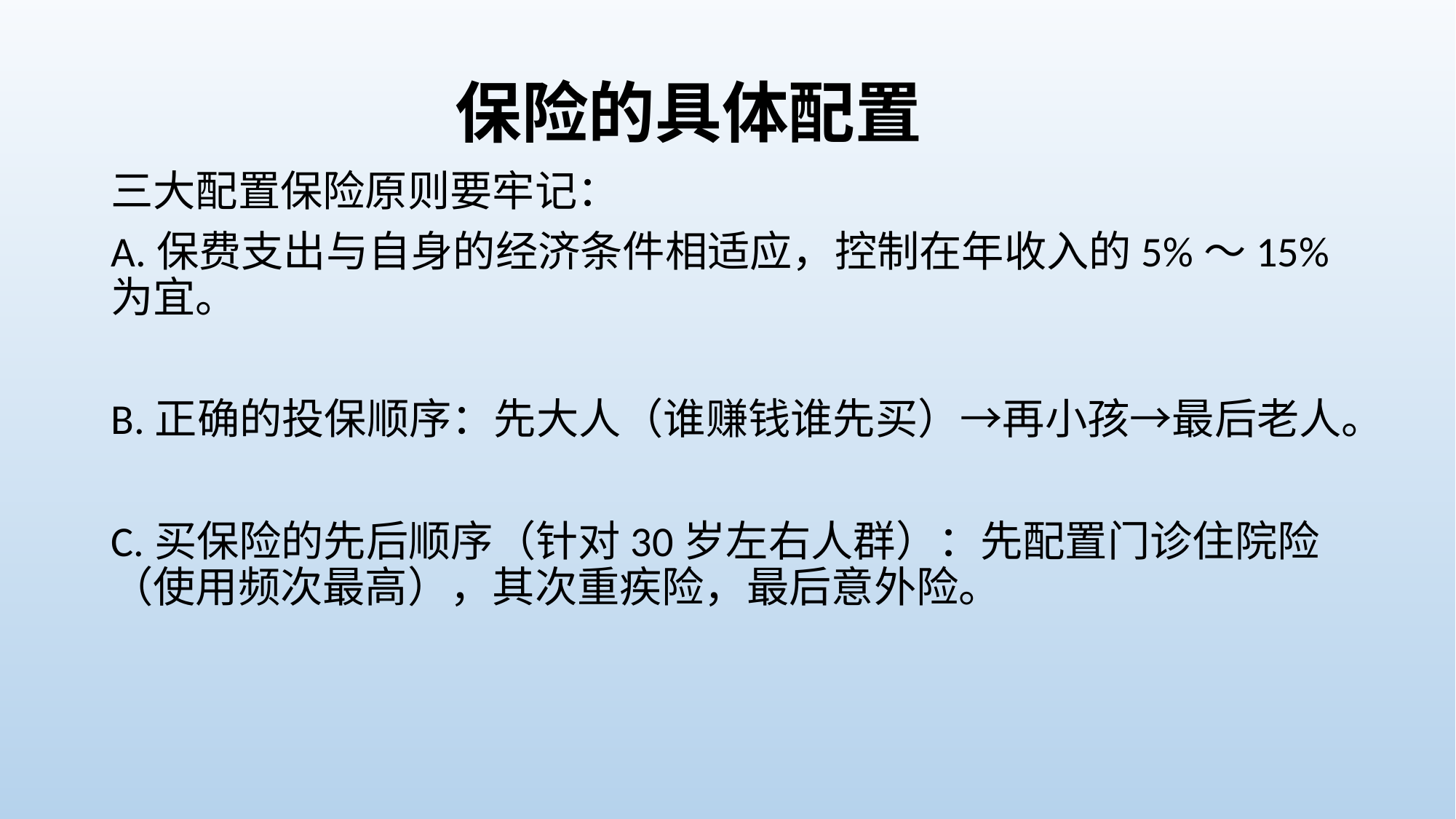

# 保险的具体配置
三大配置保险原则要牢记：
A.保费支出与自身的经济条件相适应，控制在年收入的5%～15%为宜。

B.正确的投保顺序：先大人（谁赚钱谁先买）→再小孩→最后老人。

C.买保险的先后顺序（针对30岁左右人群）：先配置门诊住院险（使用频次最高），其次重疾险，最后意外险。